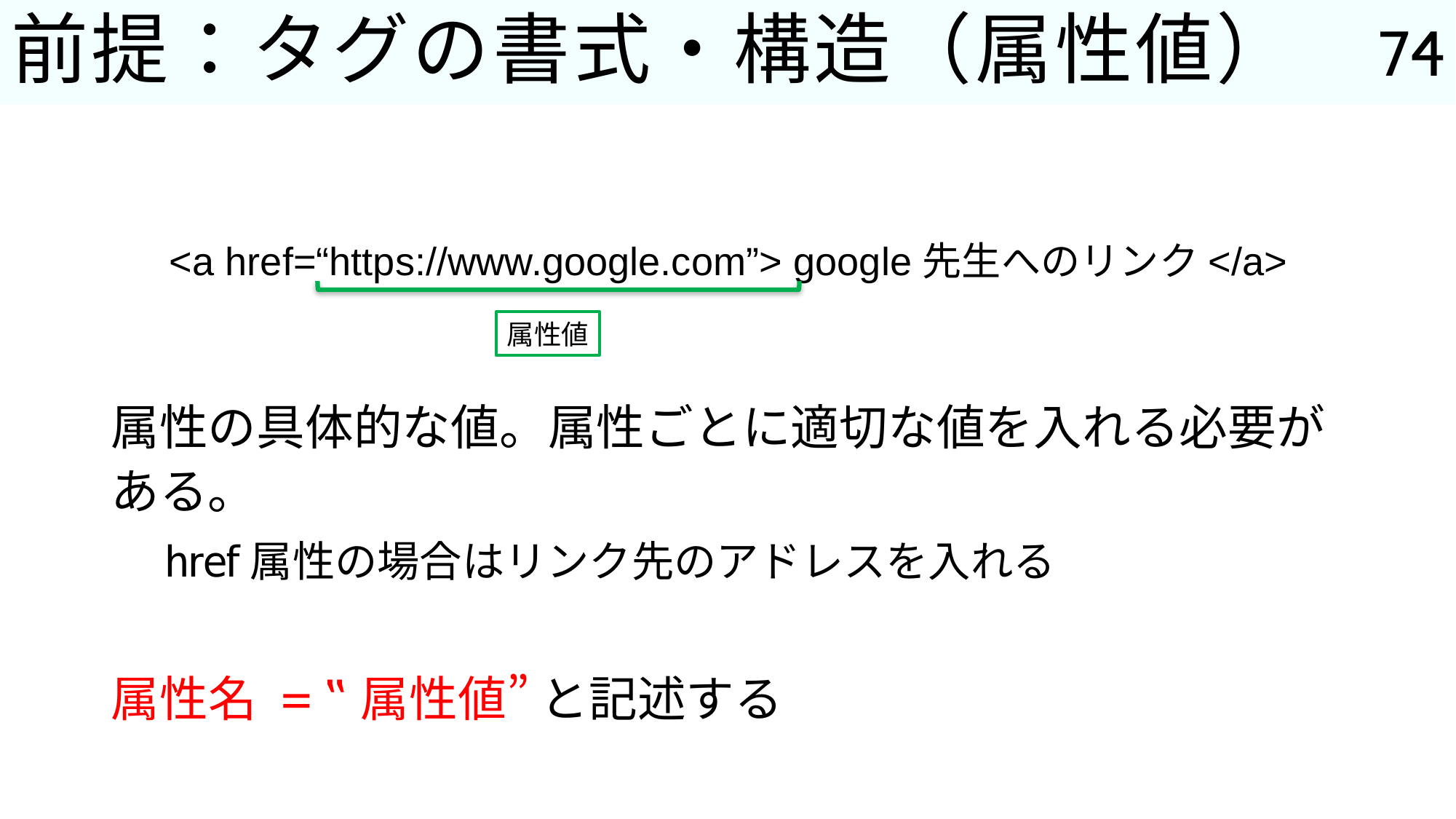

74
# 前提：タグの書式・構造（属性値）

<a href=“https://www.google.com”> google先生へのリンク</a>

属性値
属性の具体的な値。属性ごとに適切な値を入れる必要がある。
href属性の場合はリンク先のアドレスを入れる

属性名 = “属性値” と記述する